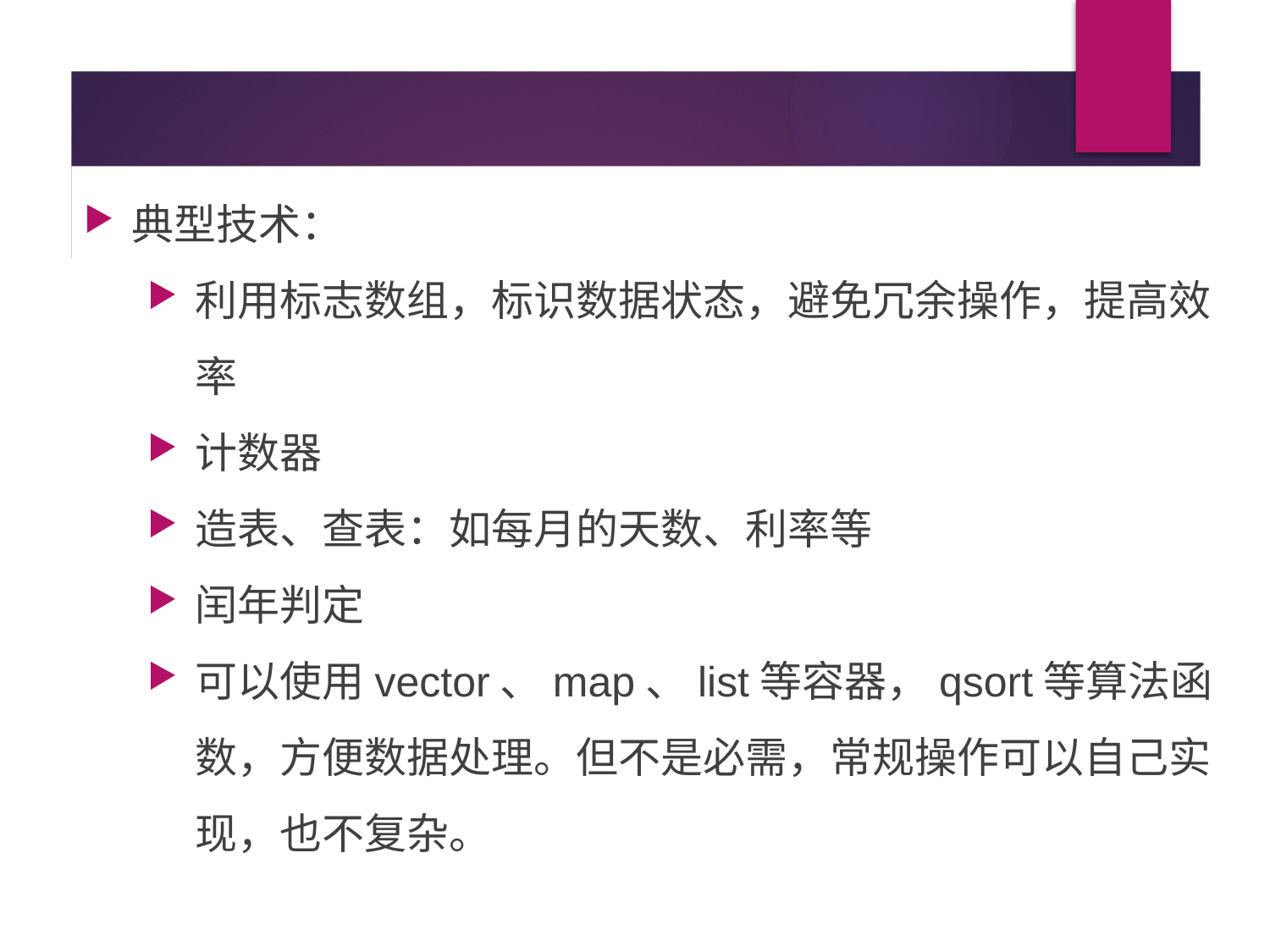

典型技术：
利用标志数组，标识数据状态，避免冗余操作，提高效率
计数器
造表、查表：如每月的天数、利率等
闰年判定
可以使用vector、map、list等容器，qsort等算法函数，方便数据处理。但不是必需，常规操作可以自己实现，也不复杂。